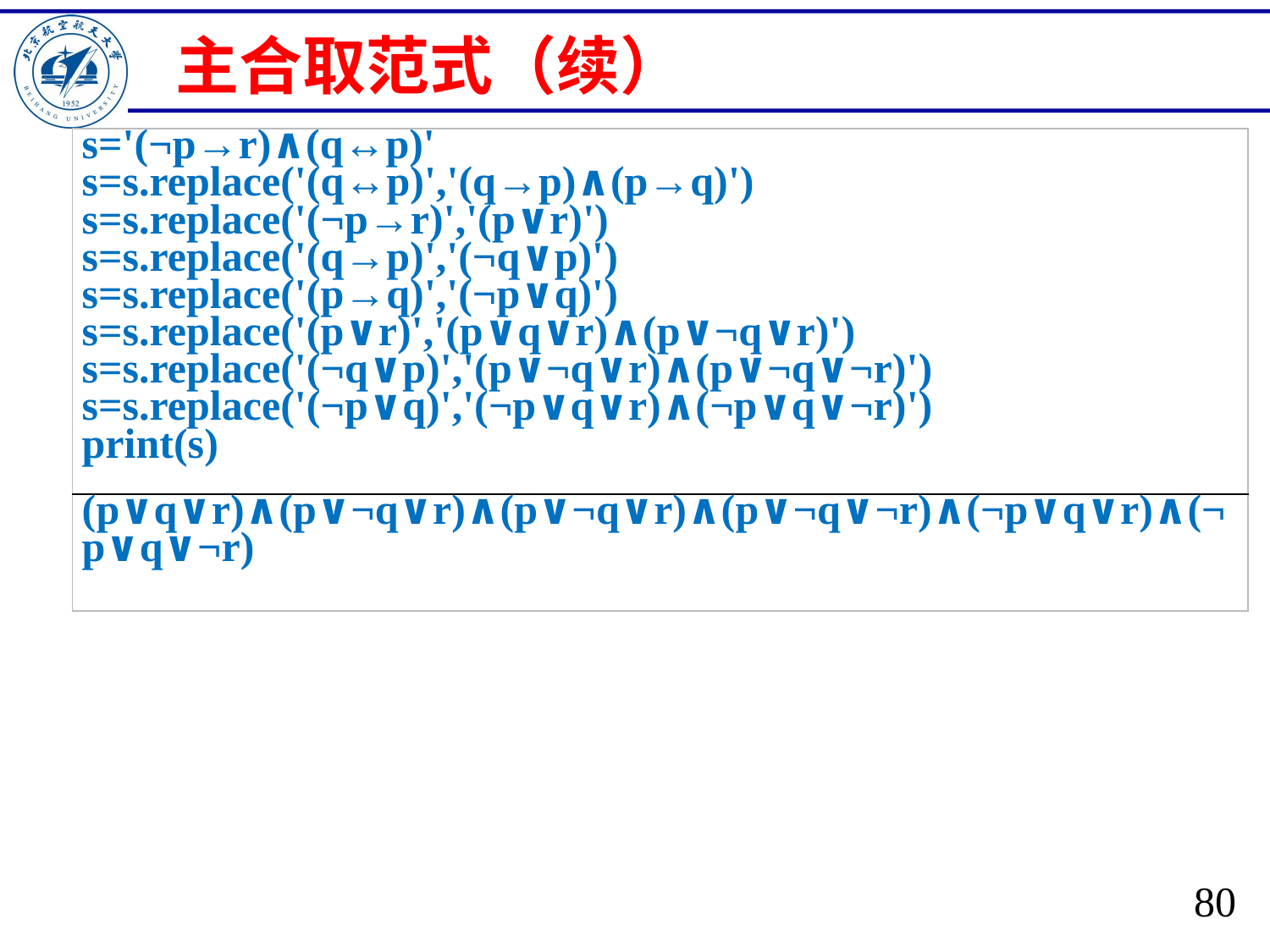

# 主合取范式（续）
| s='(¬p→r)∧(q↔p)' s=s.replace('(q↔p)','(q→p)∧(p→q)') s=s.replace('(¬p→r)','(p∨r)') s=s.replace('(q→p)','(¬q∨p)') s=s.replace('(p→q)','(¬p∨q)') s=s.replace('(p∨r)','(p∨q∨r)∧(p∨¬q∨r)') s=s.replace('(¬q∨p)','(p∨¬q∨r)∧(p∨¬q∨¬r)') s=s.replace('(¬p∨q)','(¬p∨q∨r)∧(¬p∨q∨¬r)') print(s) |
| --- |
| (p∨q∨r)∧(p∨¬q∨r)∧(p∨¬q∨r)∧(p∨¬q∨¬r)∧(¬p∨q∨r)∧(¬p∨q∨¬r) |